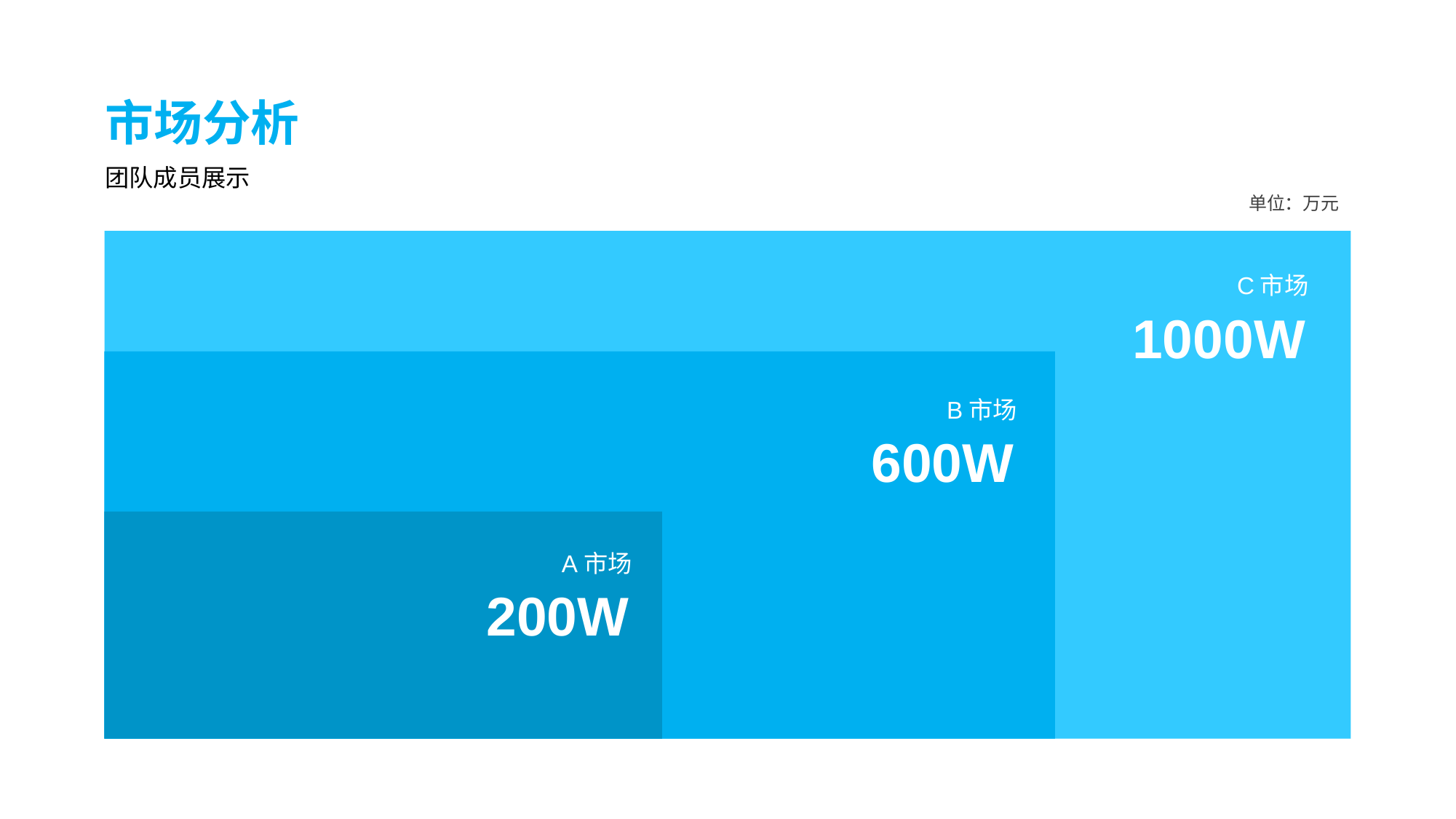

市场分析
团队成员展示
单位：万元

C市场
1000W

B市场
600W

A市场
200W